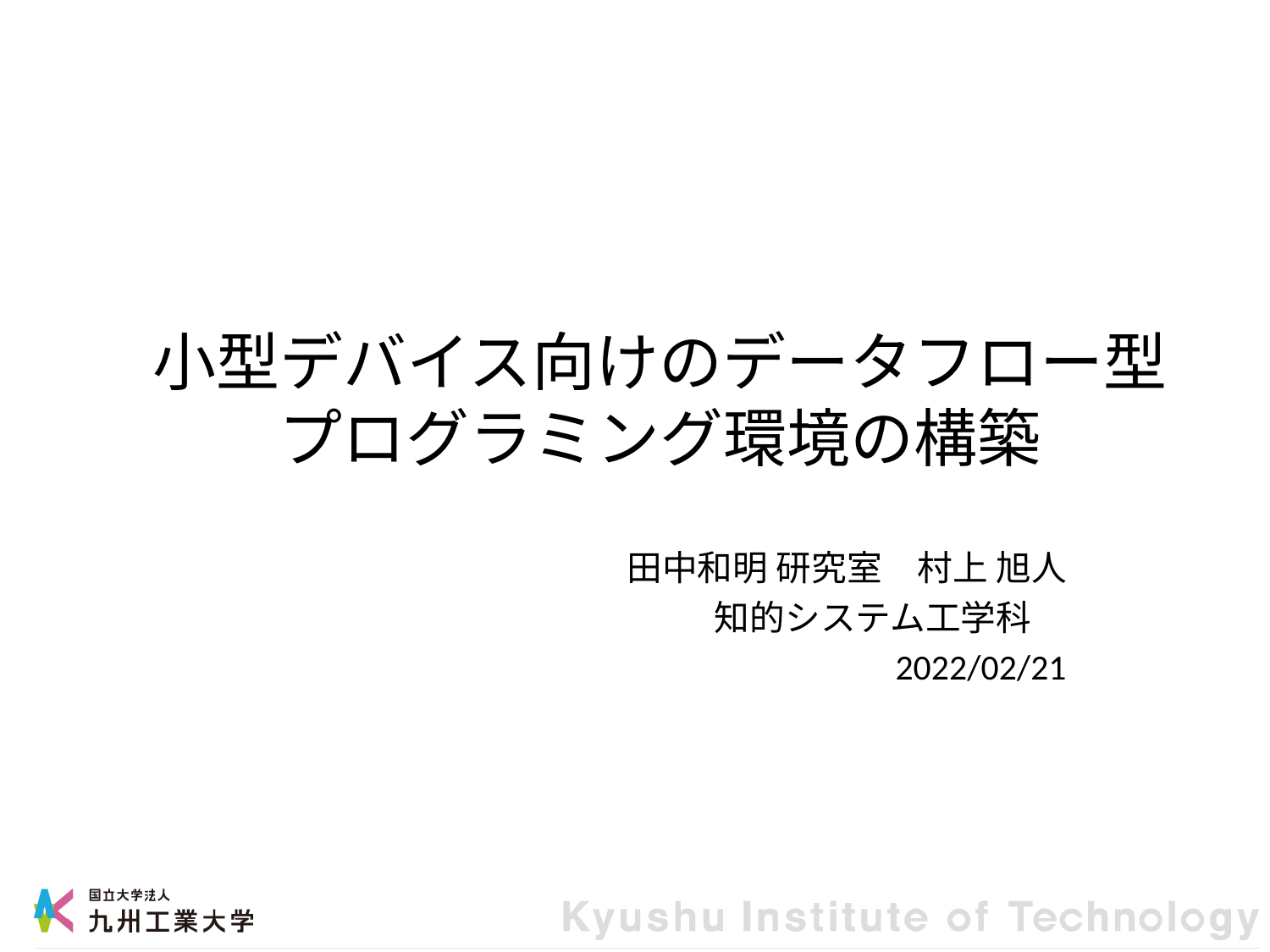

# 小型デバイス向けのデータフロー型 プログラミング環境の構築
田中和明 研究室　村上 旭人
知的システム工学科
2022/02/21